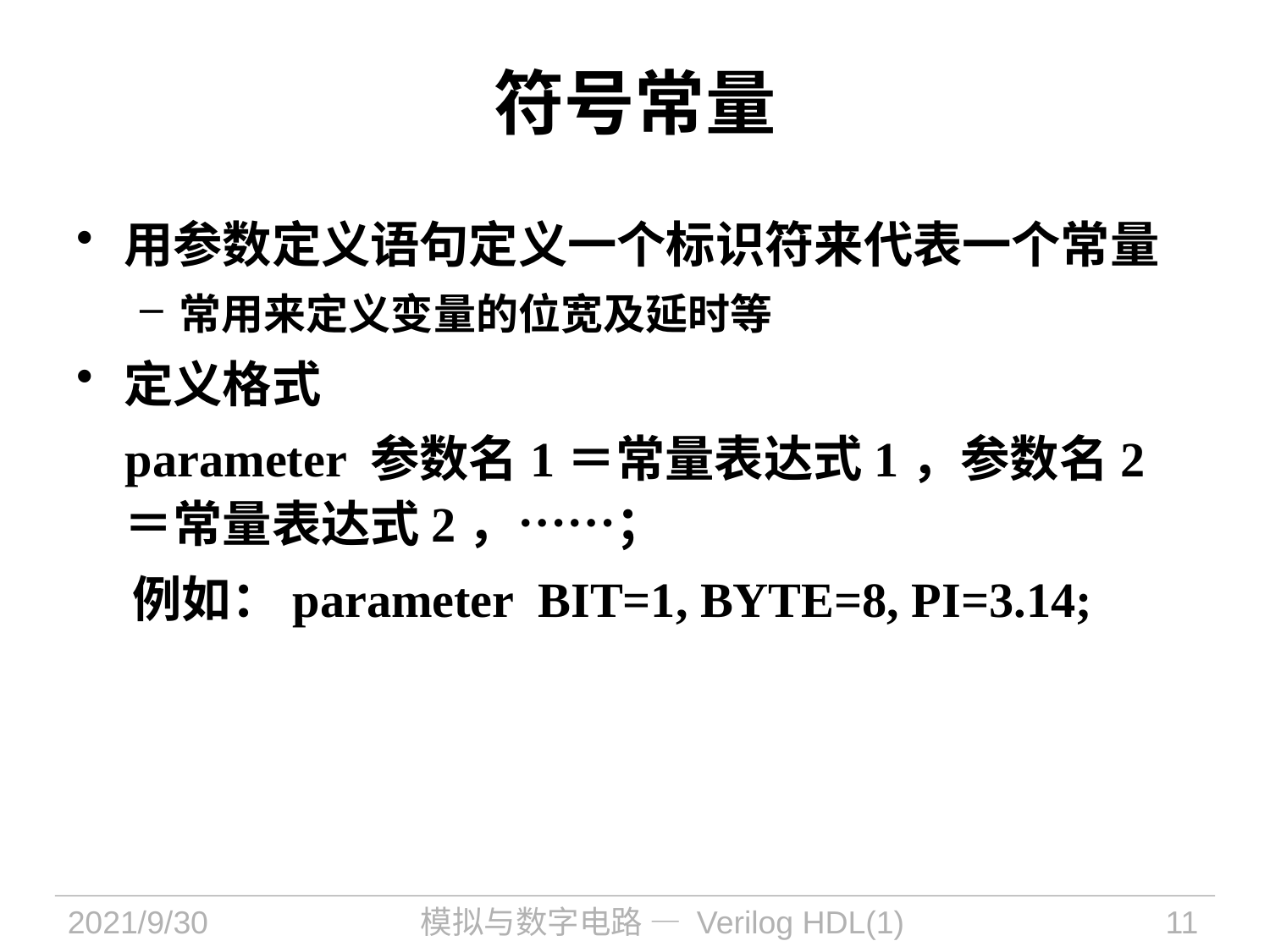

# 符号常量
用参数定义语句定义一个标识符来代表一个常量
常用来定义变量的位宽及延时等
定义格式
    parameter 参数名1＝常量表达式1，参数名2＝常量表达式2，……；
    例如：parameter  BIT=1, BYTE=8, PI=3.14;

2021/9/30
模拟与数字电路 — Verilog HDL(1)
11